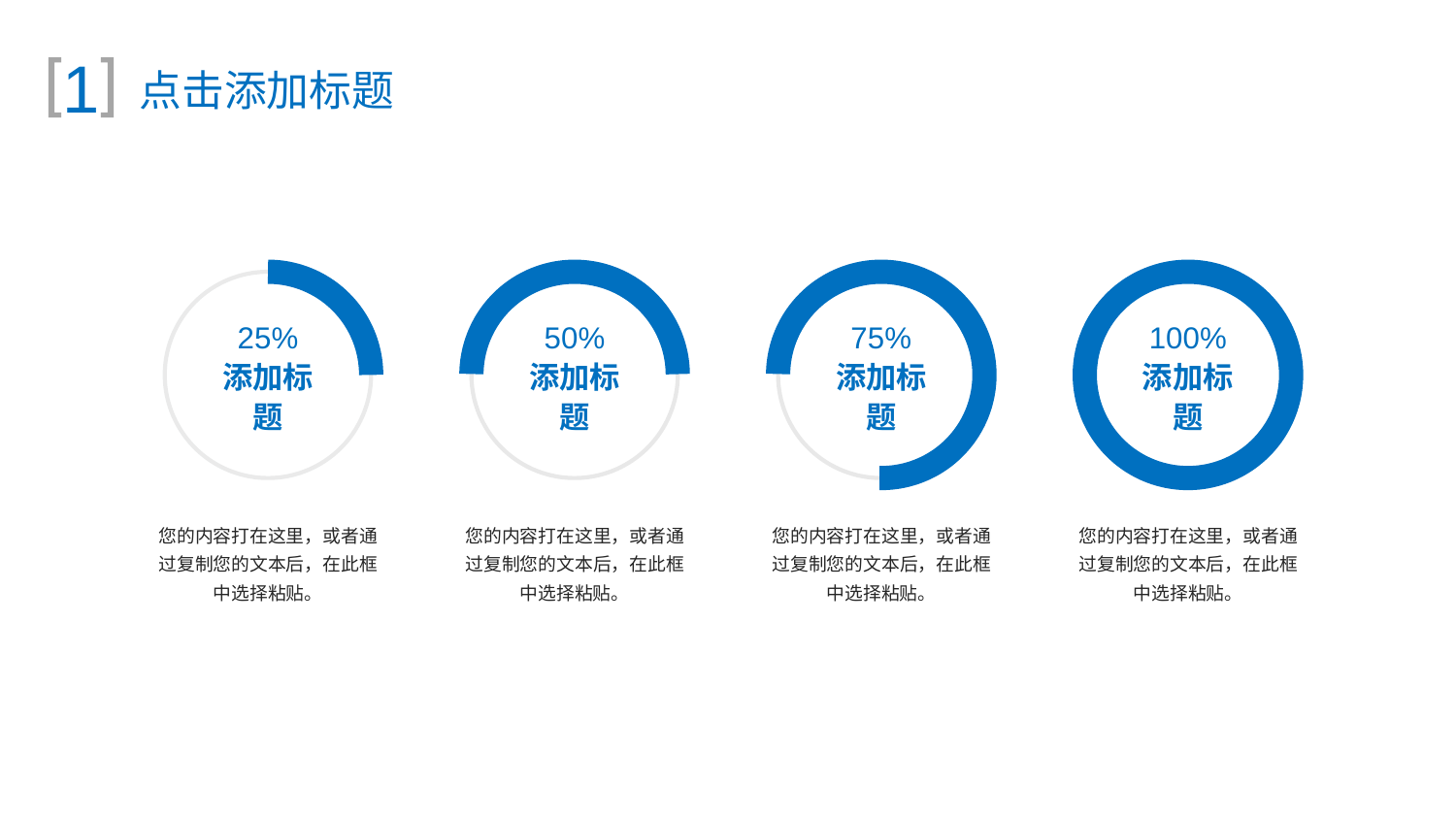

1
点击添加标题

25%
添加标题

50%
添加标题

75%
添加标题

100%
添加标题

您的内容打在这里，或者通过复制您的文本后，在此框中选择粘贴。
您的内容打在这里，或者通过复制您的文本后，在此框中选择粘贴。
您的内容打在这里，或者通过复制您的文本后，在此框中选择粘贴。
您的内容打在这里，或者通过复制您的文本后，在此框中选择粘贴。